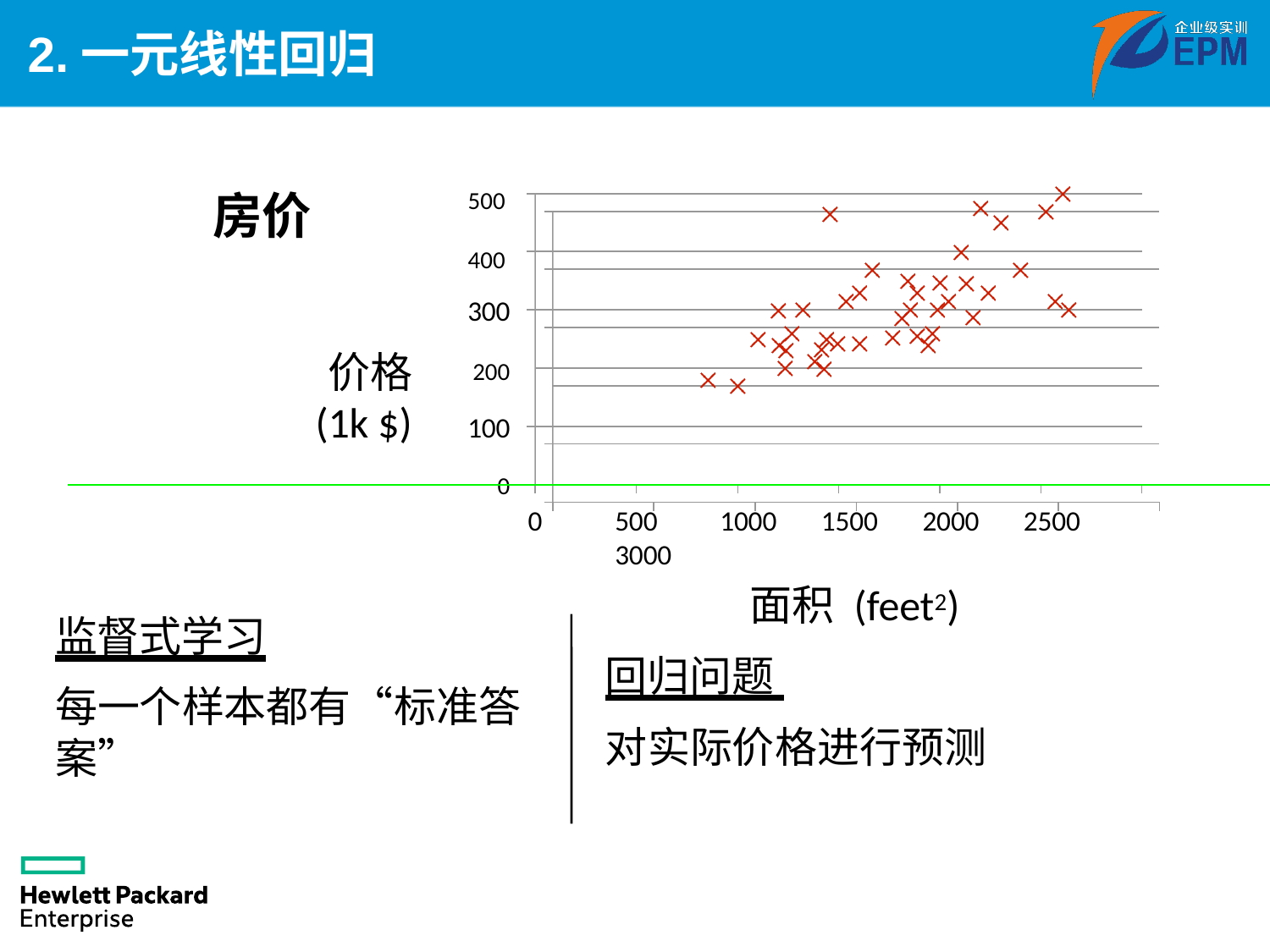

# 2.一元线性回归
           房价	500	400

300
价格	200
   (1k $)	100
	0

500	1000	1500	2000	2500	3000
面积 (feet2)
回归问题
对实际价格进行预测
0

监督式学习
每一个样本都有“标准答案”